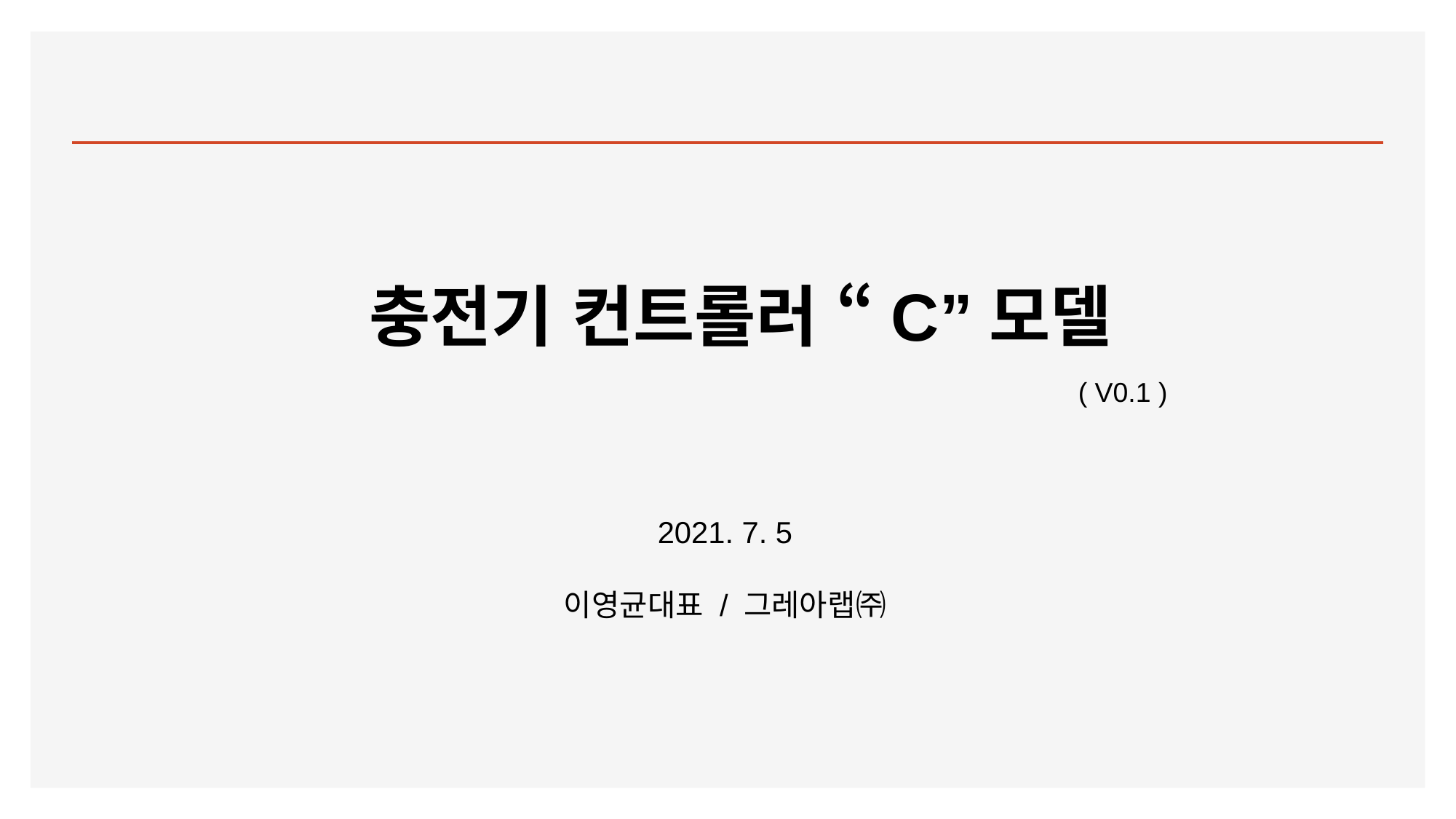

# 충전기 컨트롤러 “C”모델
( V0.1 )
2021. 7. 5

이영균대표 / 그레아랩㈜